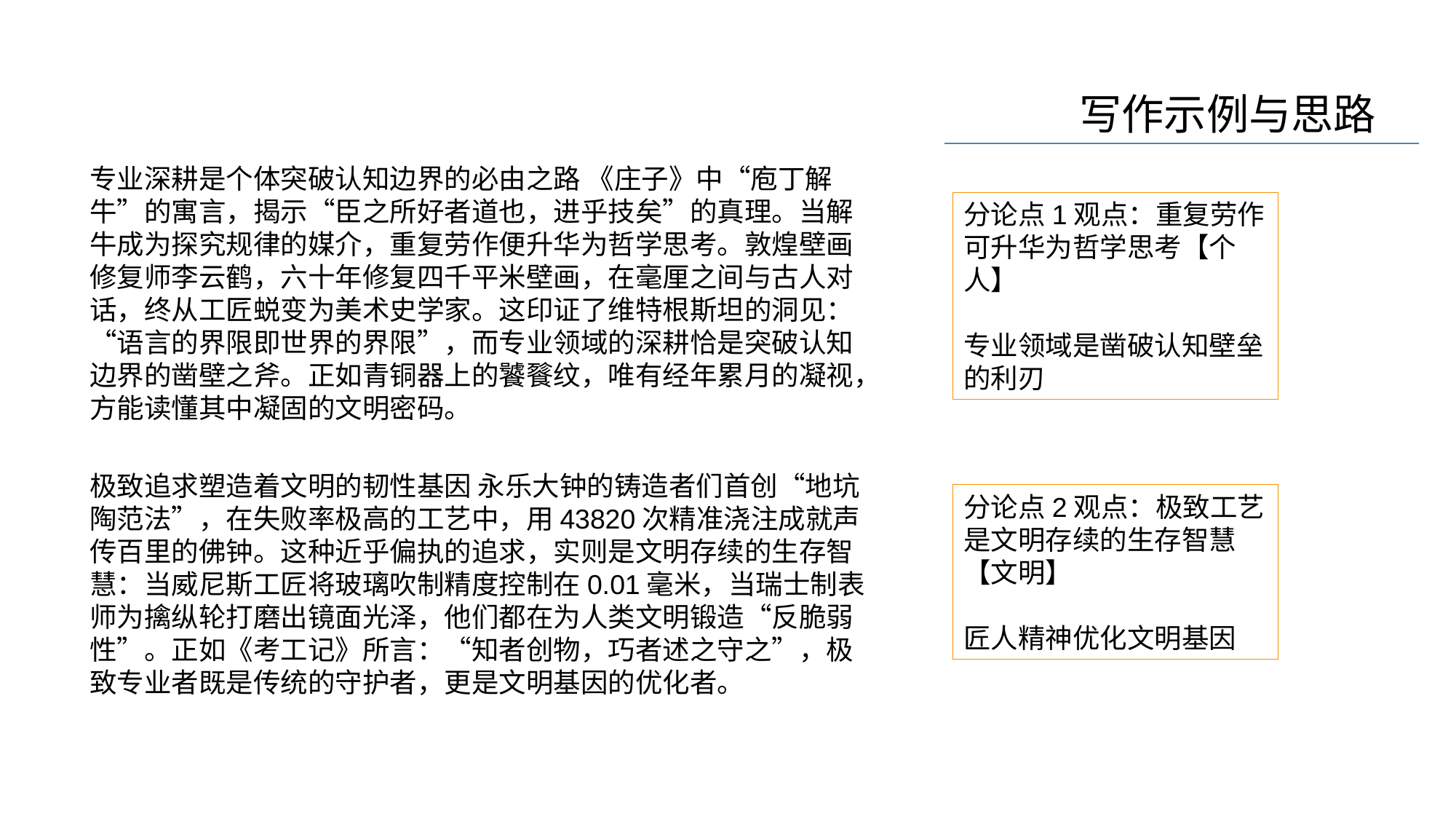

专业深耕是个体突破认知边界的必由之路 《庄子》中“庖丁解牛”的寓言，揭示“臣之所好者道也，进乎技矣”的真理。当解牛成为探究规律的媒介，重复劳作便升华为哲学思考。敦煌壁画修复师李云鹤，六十年修复四千平米壁画，在毫厘之间与古人对话，终从工匠蜕变为美术史学家。这印证了维特根斯坦的洞见：“语言的界限即世界的界限”，而专业领域的深耕恰是突破认知边界的凿壁之斧。正如青铜器上的饕餮纹，唯有经年累月的凝视，方能读懂其中凝固的文明密码。

分论点1观点：重复劳作可升华为哲学思考【个人】

专业领域是凿破认知壁垒的利刃
极致追求塑造着文明的韧性基因 永乐大钟的铸造者们首创“地坑陶范法”，在失败率极高的工艺中，用43820次精准浇注成就声传百里的佛钟。这种近乎偏执的追求，实则是文明存续的生存智慧：当威尼斯工匠将玻璃吹制精度控制在0.01毫米，当瑞士制表师为擒纵轮打磨出镜面光泽，他们都在为人类文明锻造“反脆弱性”。正如《考工记》所言：“知者创物，巧者述之守之”，极致专业者既是传统的守护者，更是文明基因的优化者。
分论点2观点：极致工艺是文明存续的生存智慧【文明】

匠人精神优化文明基因